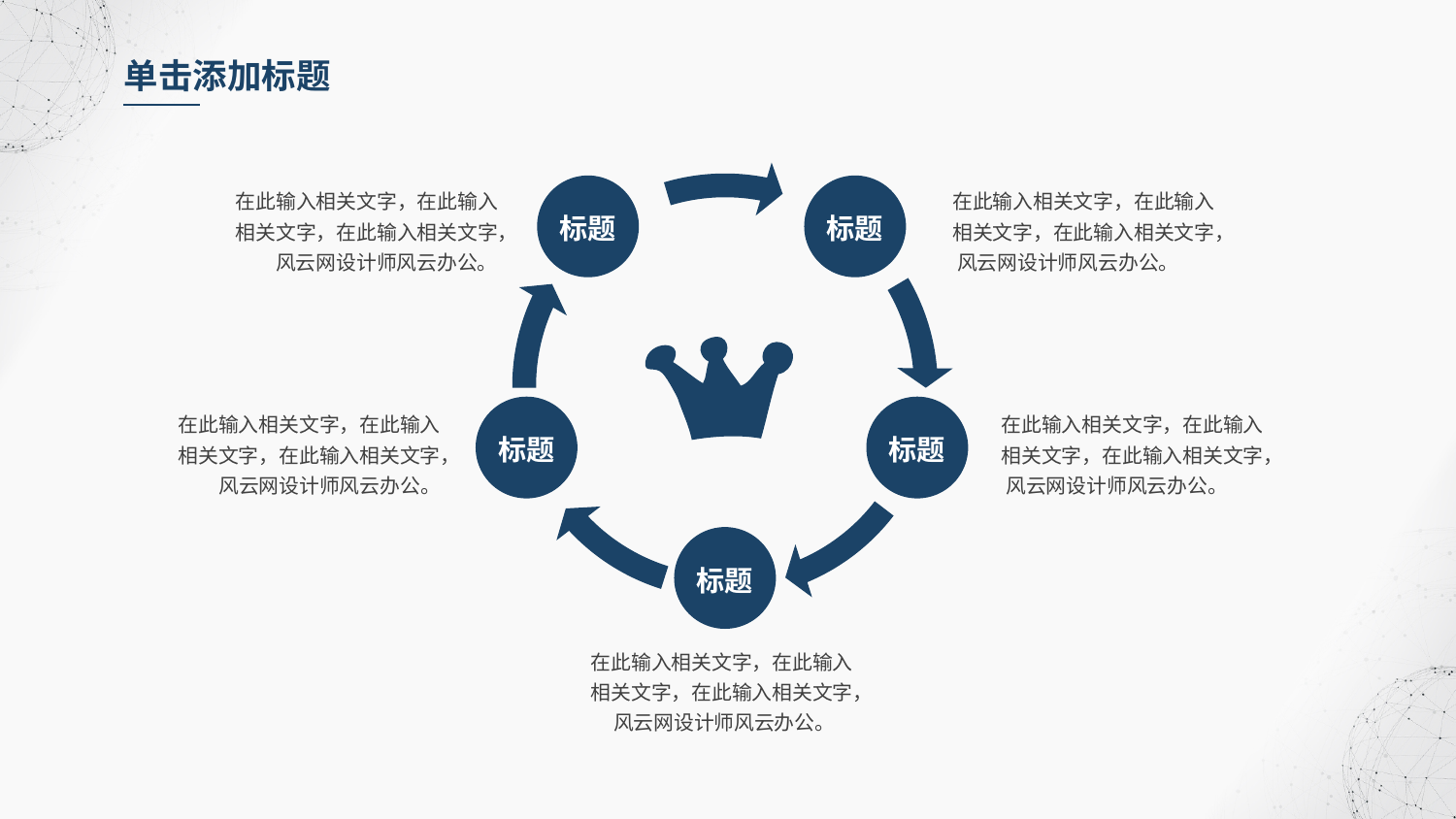

单击添加标题

标题

标题
在此输入相关文字，在此输入相关文字，在此输入相关文字， 风云网设计师风云办公。
在此输入相关文字，在此输入相关文字，在此输入相关文字， 风云网设计师风云办公。

标题

标题
在此输入相关文字，在此输入相关文字，在此输入相关文字， 风云网设计师风云办公。
在此输入相关文字，在此输入相关文字，在此输入相关文字， 风云网设计师风云办公。

标题
在此输入相关文字，在此输入相关文字，在此输入相关文字， 风云网设计师风云办公。